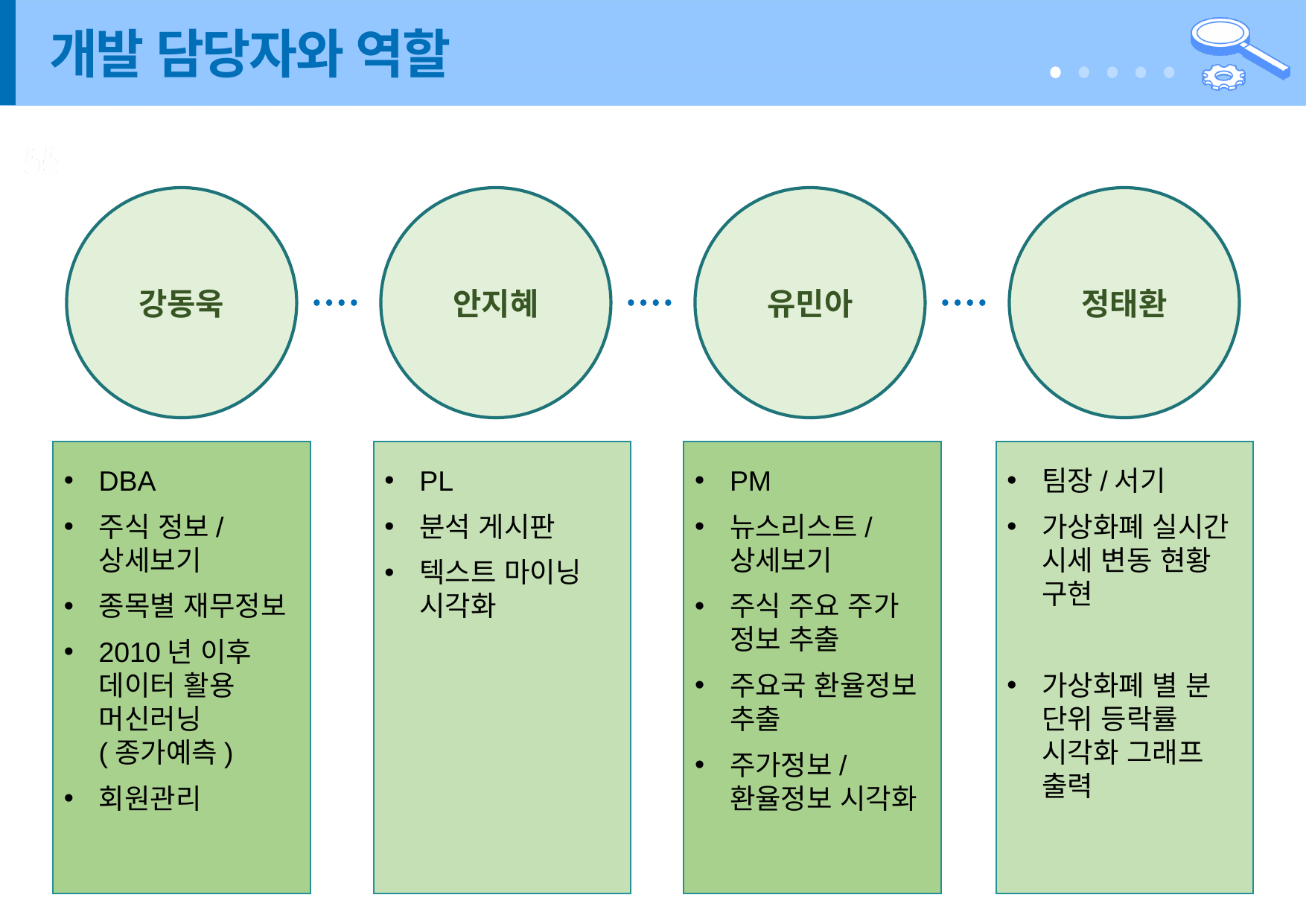

# 개발 담당자와 역할
강동욱
안지혜
유민아
정태환
DBA
주식 정보/
상세보기
종목별 재무정보
2010년 이후 데이터 활용 머신러닝
(종가예측)
회원관리
PL
분석 게시판
텍스트 마이닝 시각화

PM
뉴스리스트/상세보기
주식 주요 주가 정보 추출
주요국 환율정보 추출
주가정보/환율정보 시각화
팀장/서기
가상화폐 실시간 시세 변동 현황 구현

가상화폐 별 분 단위 등락률 시각화 그래프 출력